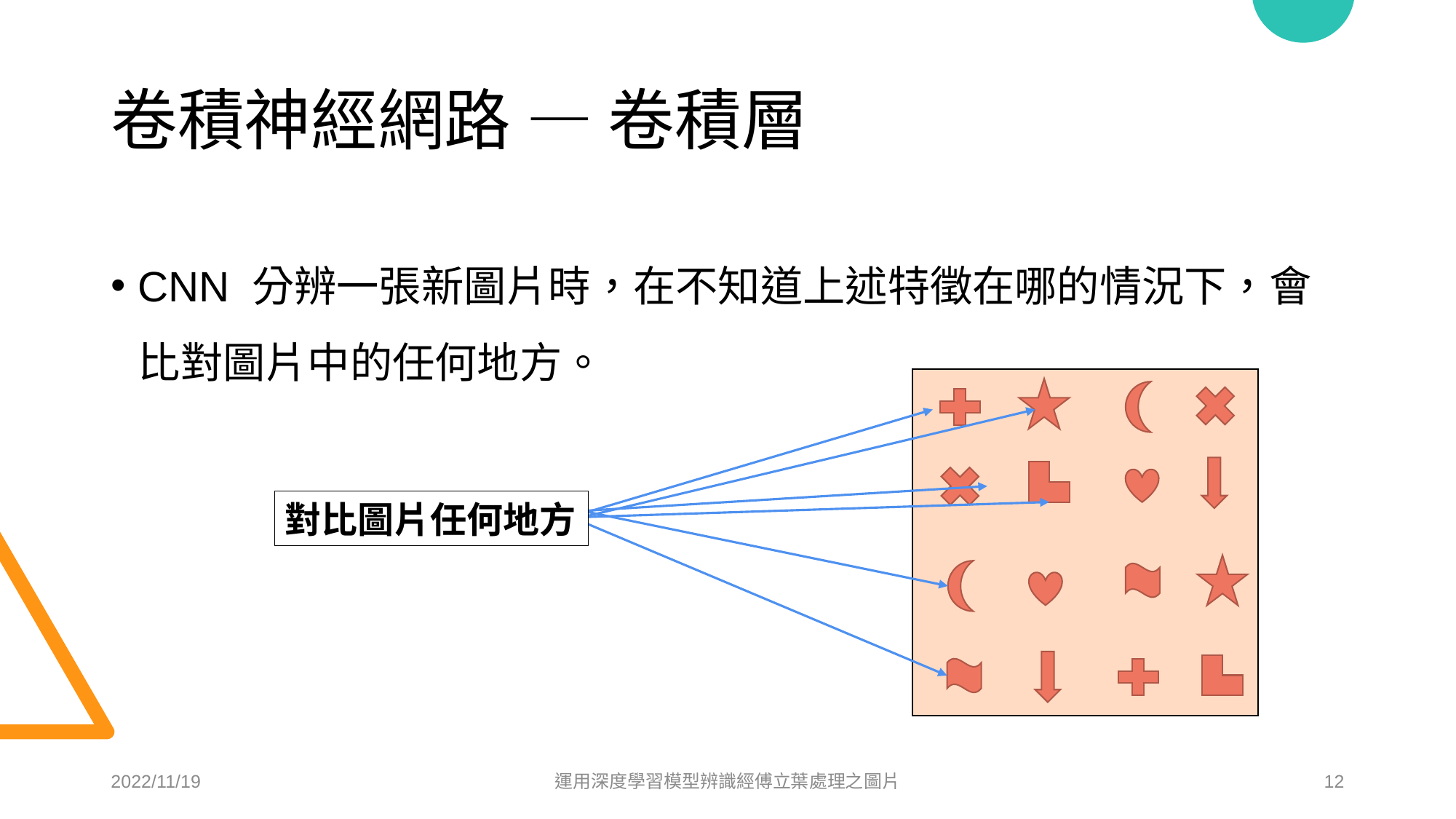

# 卷積神經網路 — 卷積層
CNN 分辨一張新圖片時，在不知道上述特徵在哪的情況下，會比對圖片中的任何地方。

對比圖片任何地方

2022/11/19
運用深度學習模型辨識經傅立葉處理之圖片
12